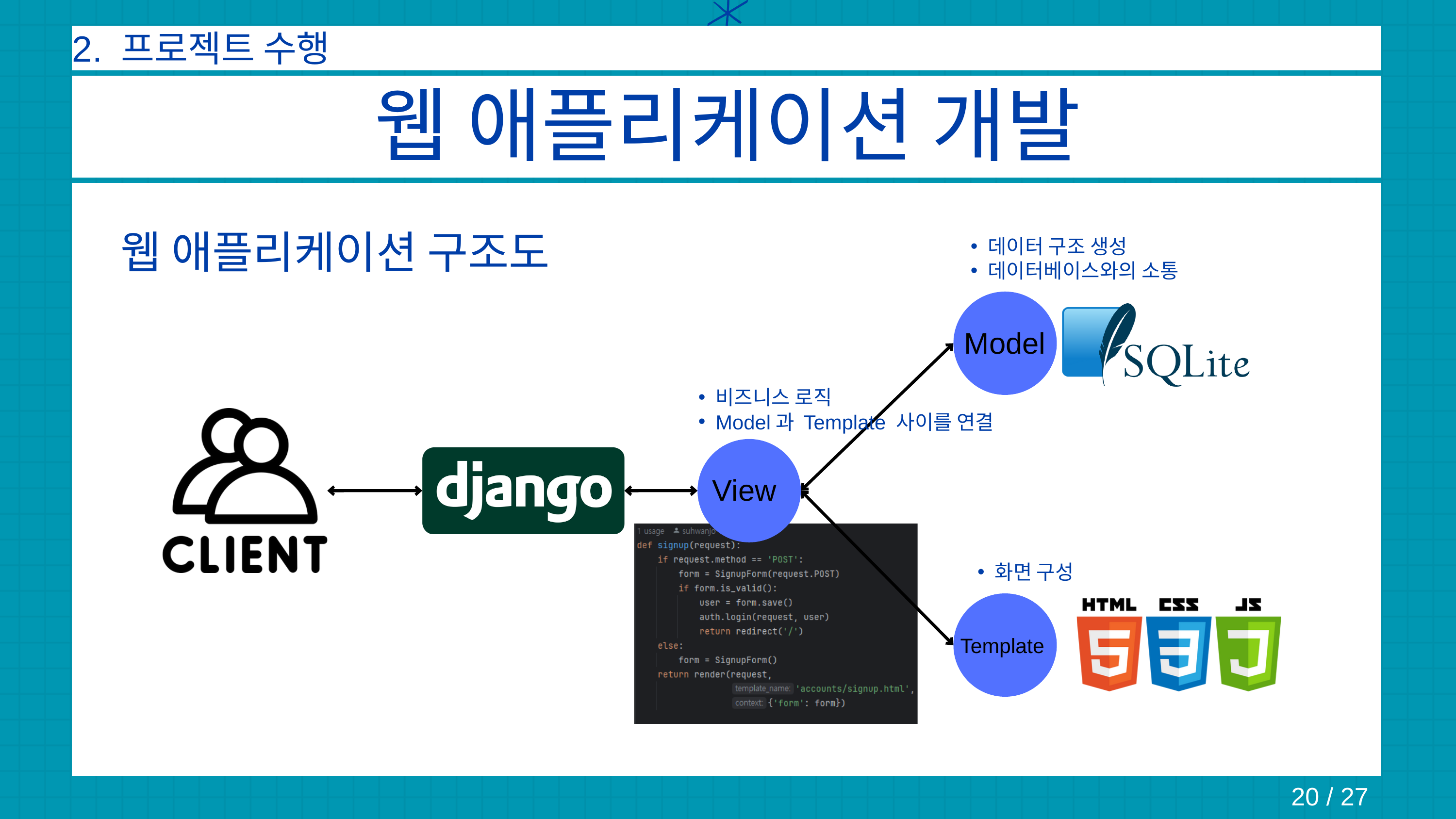

2. 프로젝트 수행

웹 애플리케이션 개발

웹 애플리케이션 구조도
데이터 구조 생성
데이터베이스와의 소통

Model

비즈니스 로직
Model과 Template 사이를 연결

View

화면 구성

Template
20 / 27